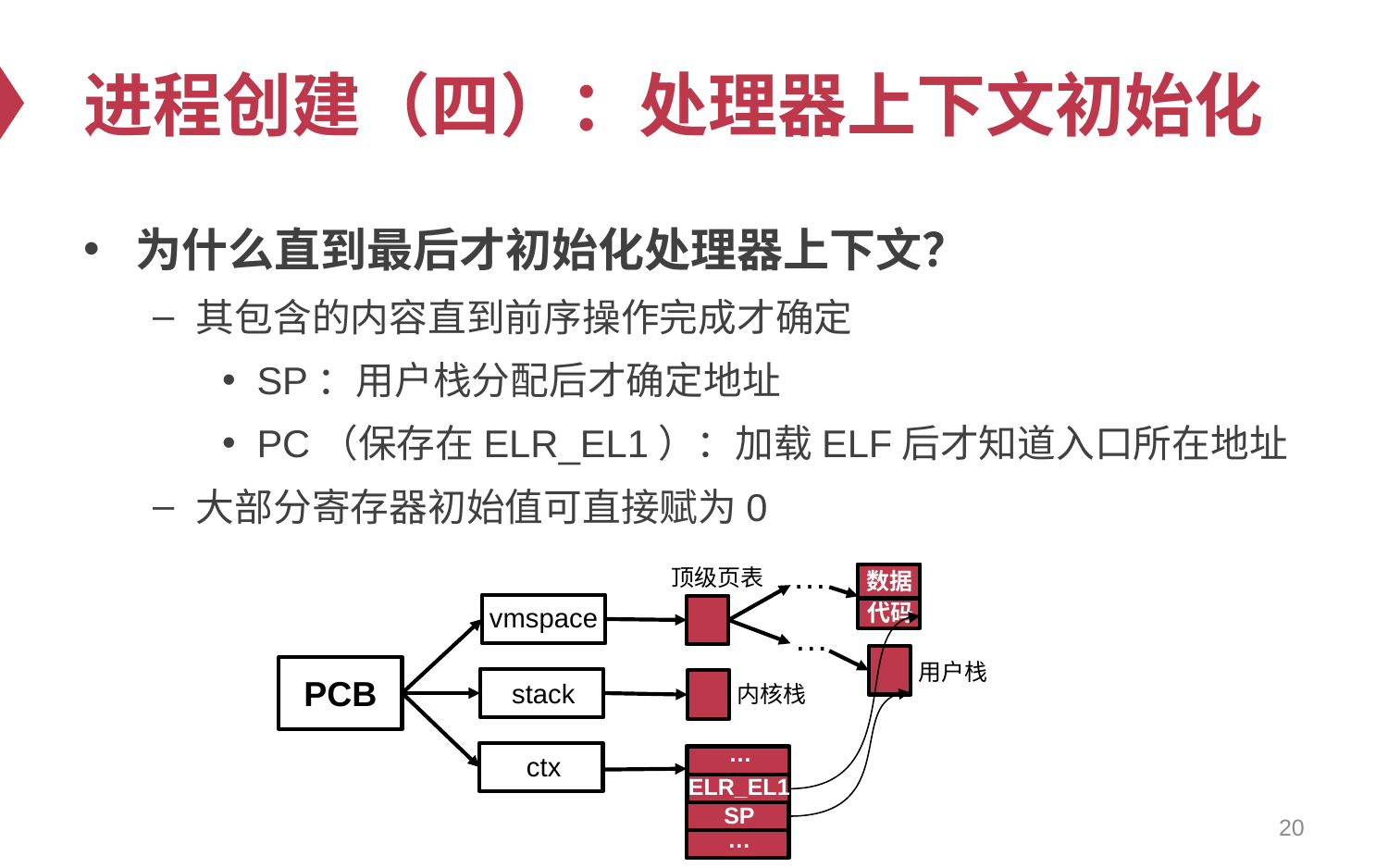

# 进程创建（四）：处理器上下文初始化
为什么直到最后才初始化处理器上下文？
其包含的内容直到前序操作完成才确定
SP：用户栈分配后才确定地址
PC（保存在ELR_EL1）：加载ELF后才知道入口所在地址
大部分寄存器初始值可直接赋为0
…
顶级页表
数据

代码
vmspace

…

用户栈

PCB

stack

内核栈
…
ctx

ELR_EL1

SP

20
…